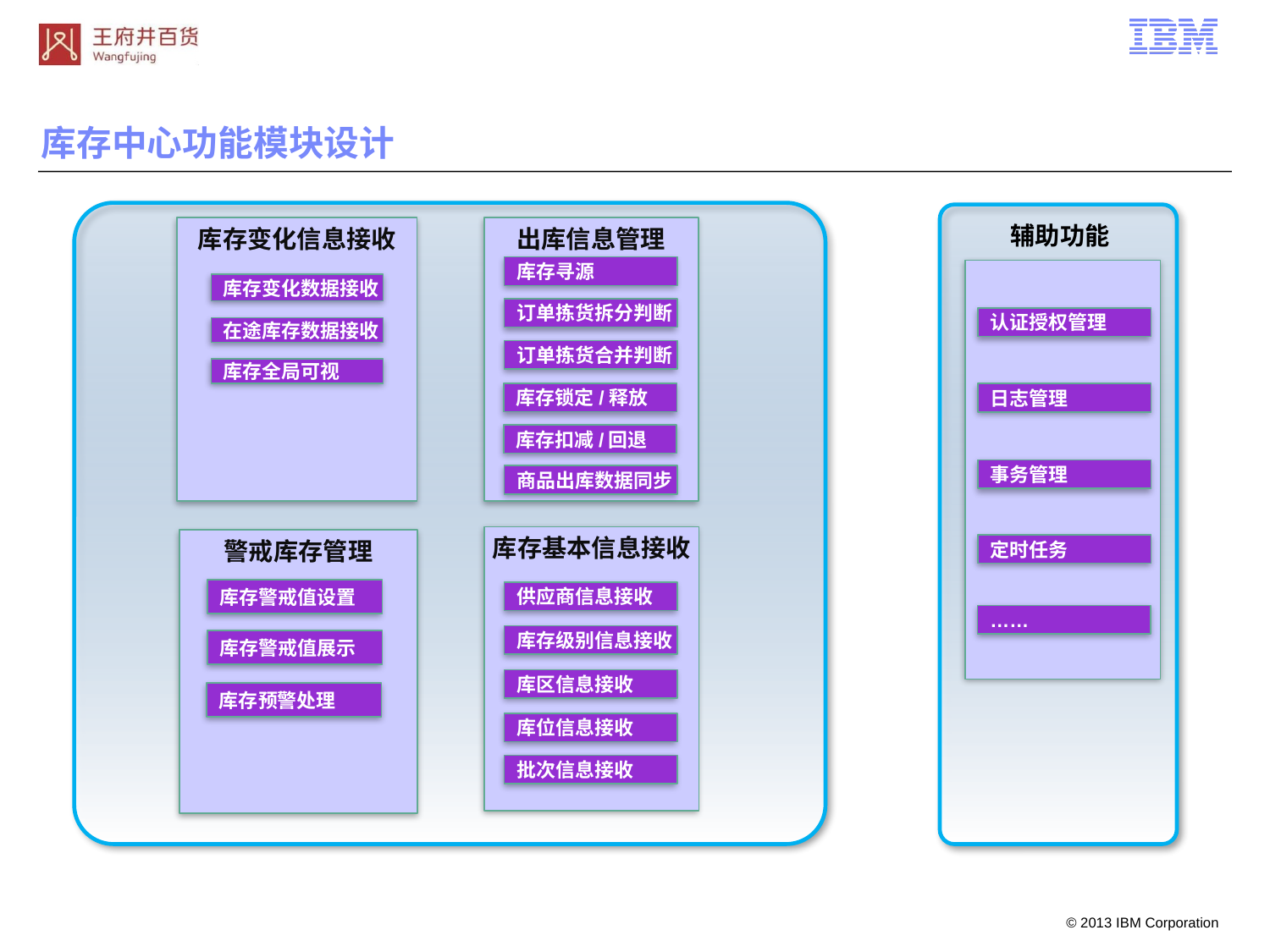

库存中心功能模块设计

辅助功能
库存变化信息接收
出库信息管理
库存寻源

库存变化数据接收
订单拣货拆分判断
认证授权管理
在途库存数据接收
订单拣货合并判断
库存全局可视
库存锁定/释放
日志管理
库存扣减/回退
事务管理
商品出库数据同步
库存基本信息接收
警戒库存管理
定时任务
库存警戒值设置
供应商信息接收
……
库存级别信息接收
库存警戒值展示
库区信息接收
库存预警处理
库位信息接收
批次信息接收